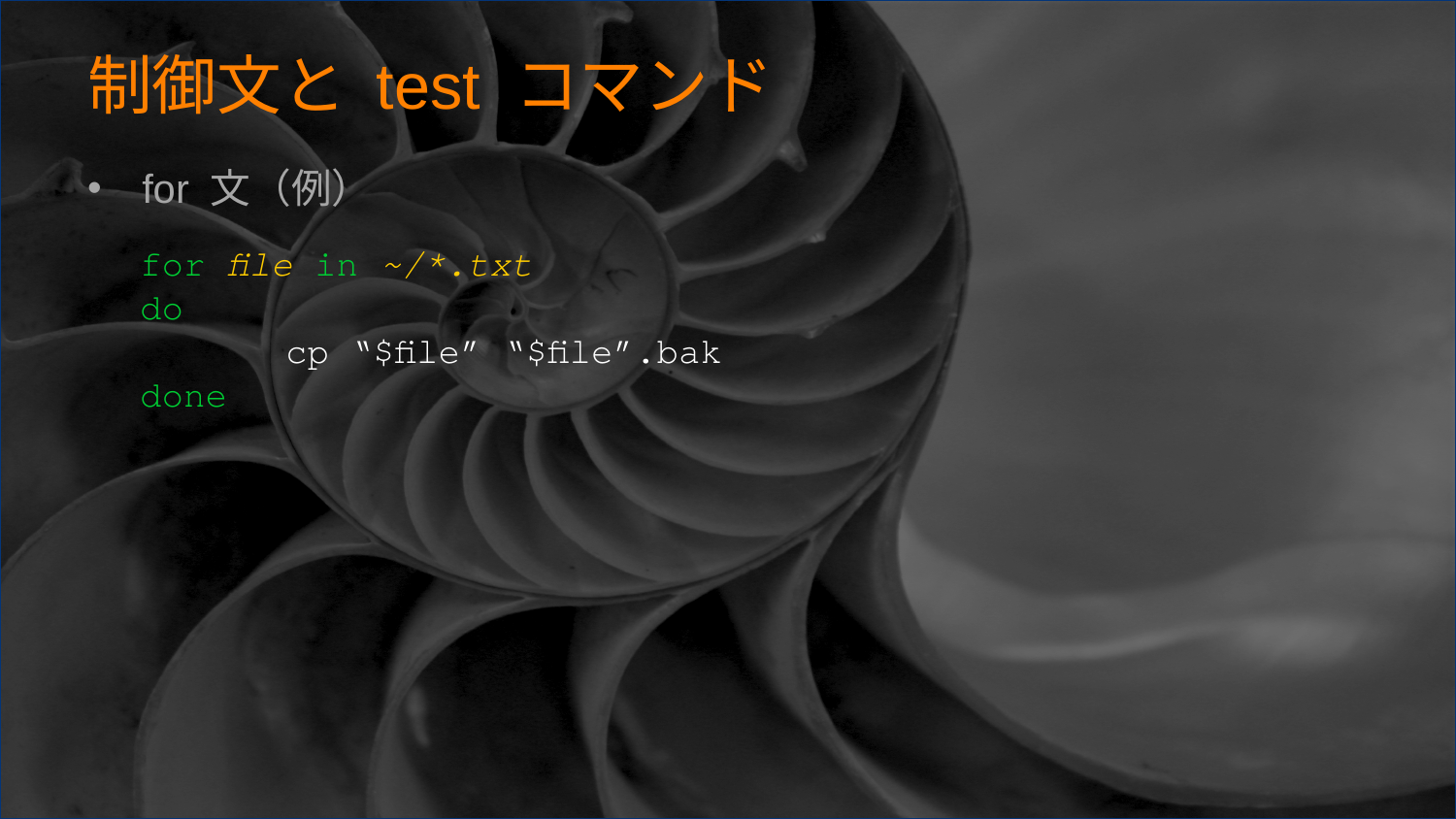

# 制御文と test コマンド
for 文（例）

for file in ~/*.txt
do
	cp “$file” “$file”.bak
done